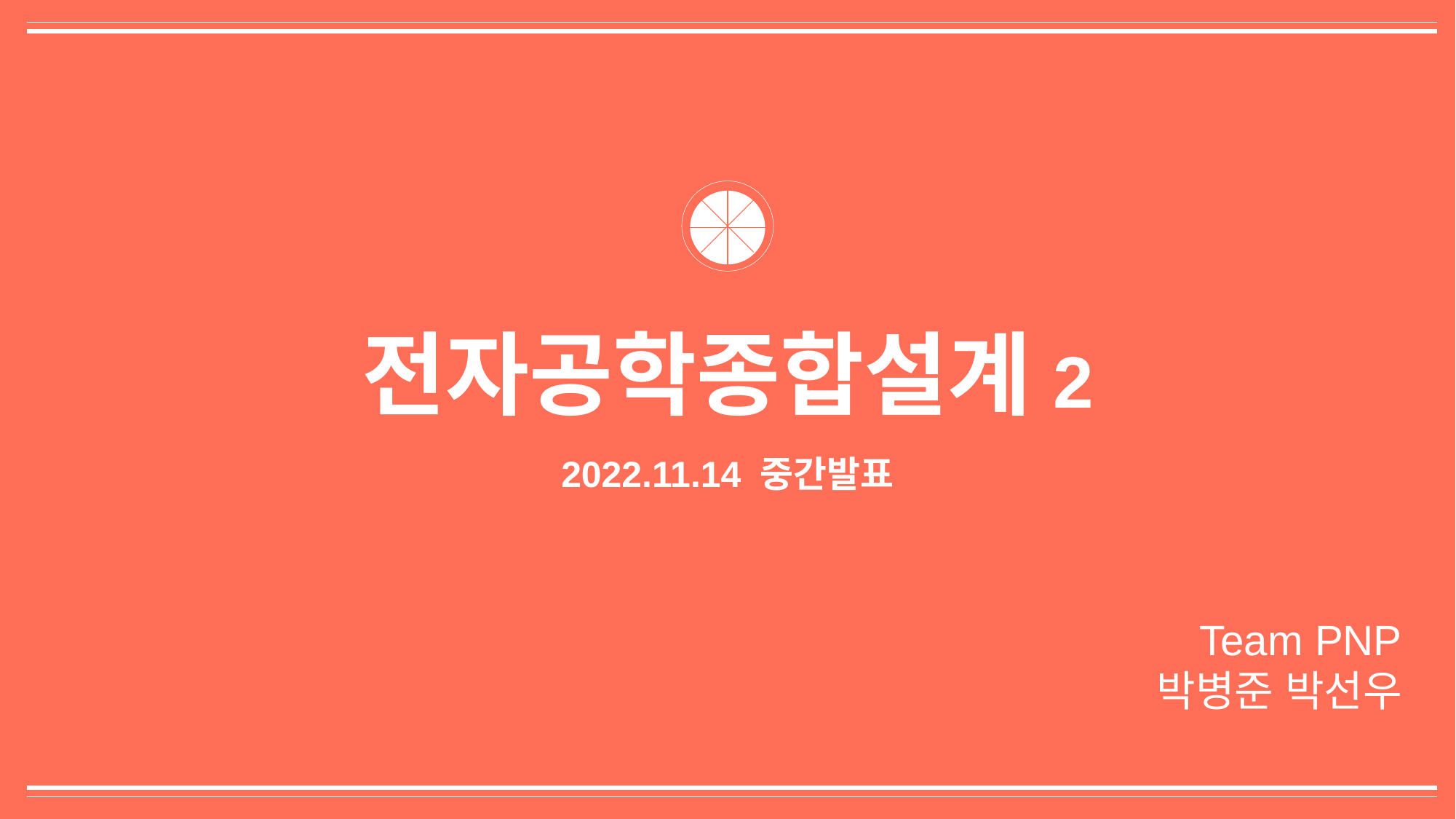

전자공학종합설계2
2022.11.14 중간발표
Team PNP
박병준 박선우